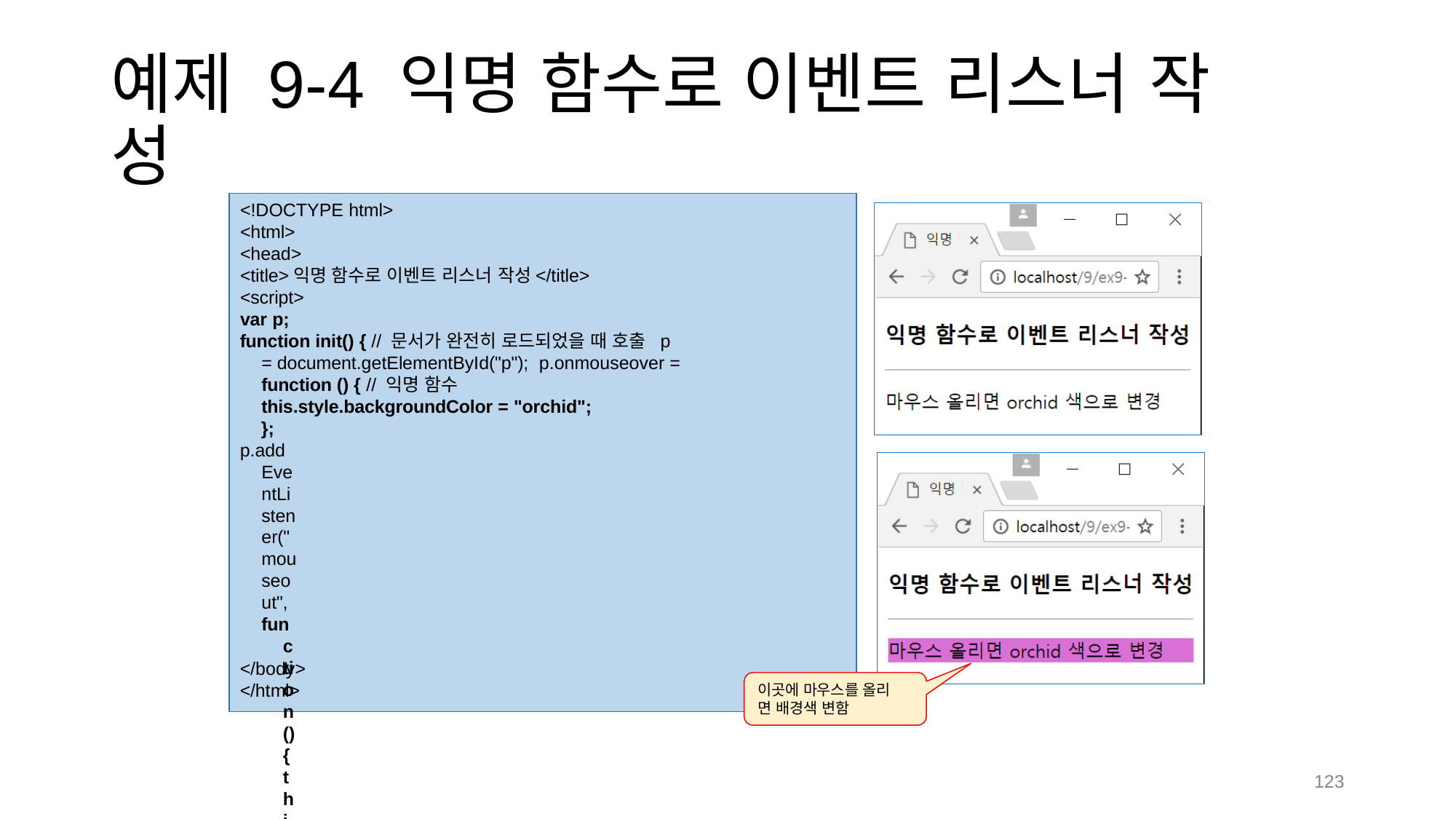

# 예제 9-4 익명 함수로 이벤트 리스너 작
성

<!DOCTYPE html>
<html>
<head>
<title>익명 함수로 이벤트 리스너 작성</title>
<script>
var p;
function init() { // 문서가 완전히 로드되었을 때 호출  p = document.getElementById("p");  p.onmouseover = function () { // 익명 함수
this.style.backgroundColor = "orchid";
};
p.addEventListener("mouseout",
function () { this.style.backgroundColor="white"; } // 익명 함수
);
}
</script>
</head>
<body onload="init()">
<h3>익명 함수로 이벤트 리스너 작성</h3>
<hr>
<p id="p">마우스 올리면 orchid 색으로 변경</p>

</body>
</html>

이곳에 마우스를 올리
면 배경색 변함
123